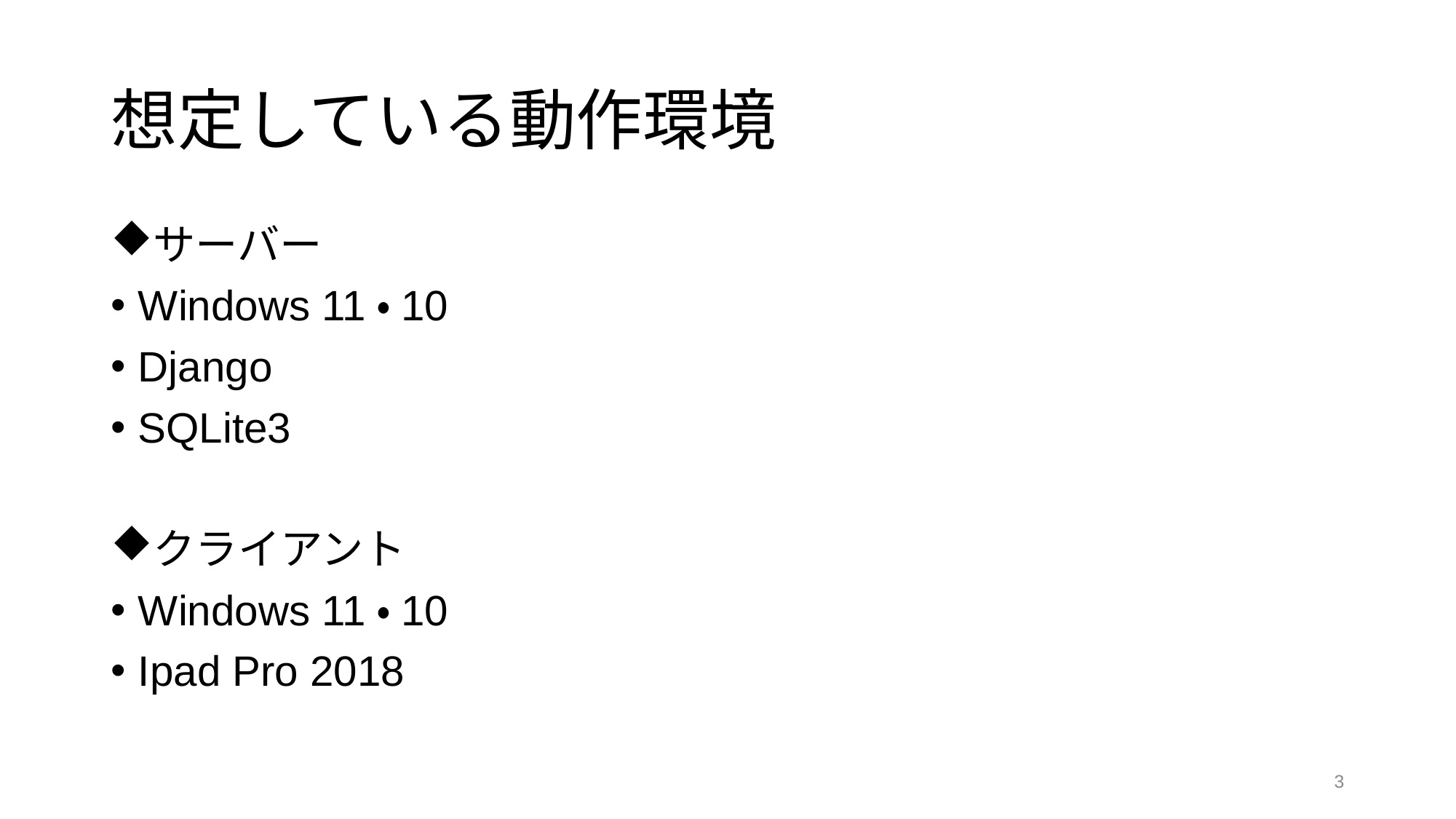

# 想定している動作環境
サーバー
Windows 11・10
Django
SQLite3

クライアント
Windows 11・10
Ipad Pro 2018

3